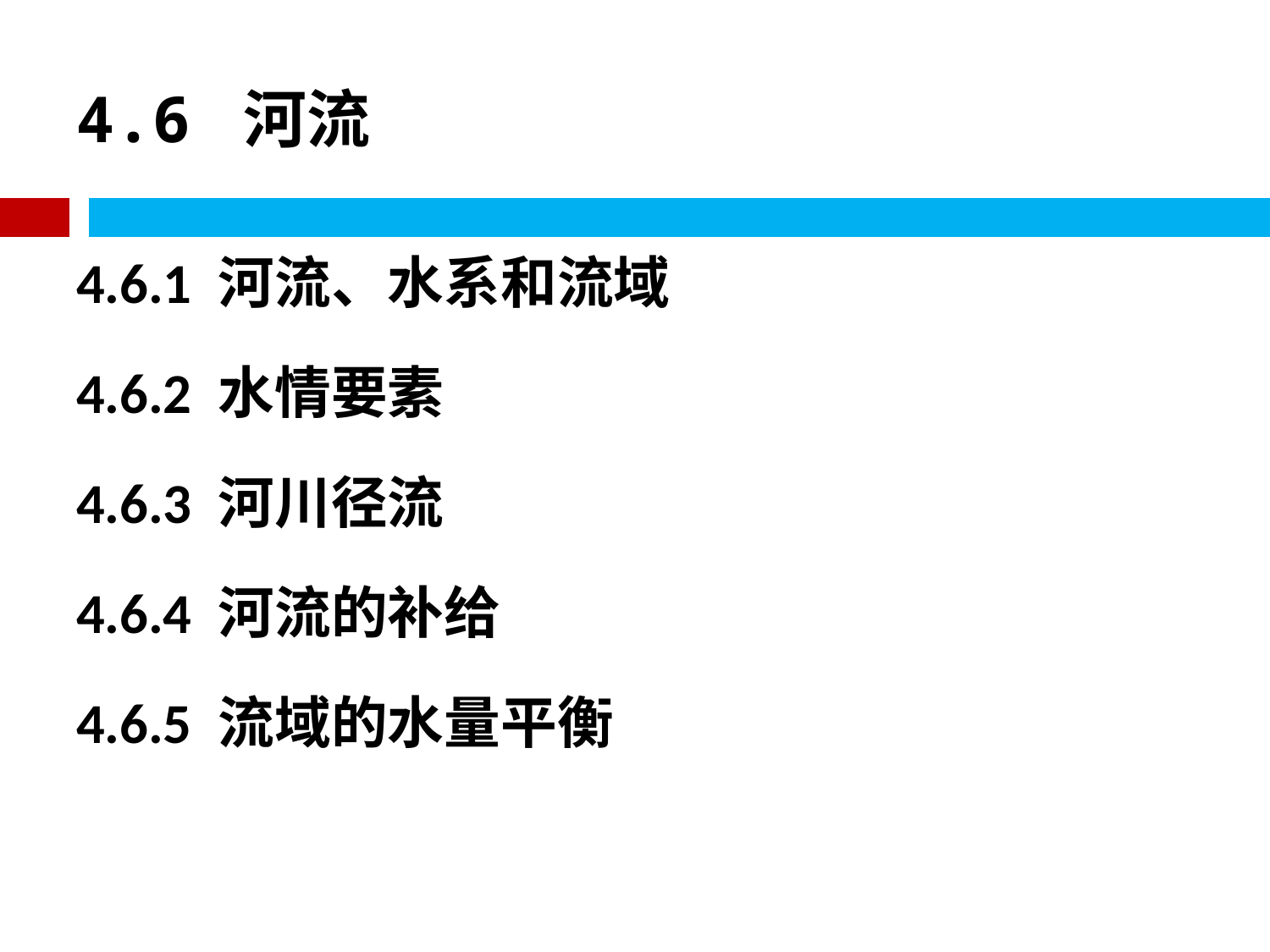

# 4.6 河流
4.6.1 河流、水系和流域
4.6.2 水情要素
4.6.3 河川径流
4.6.4 河流的补给
4.6.5 流域的水量平衡